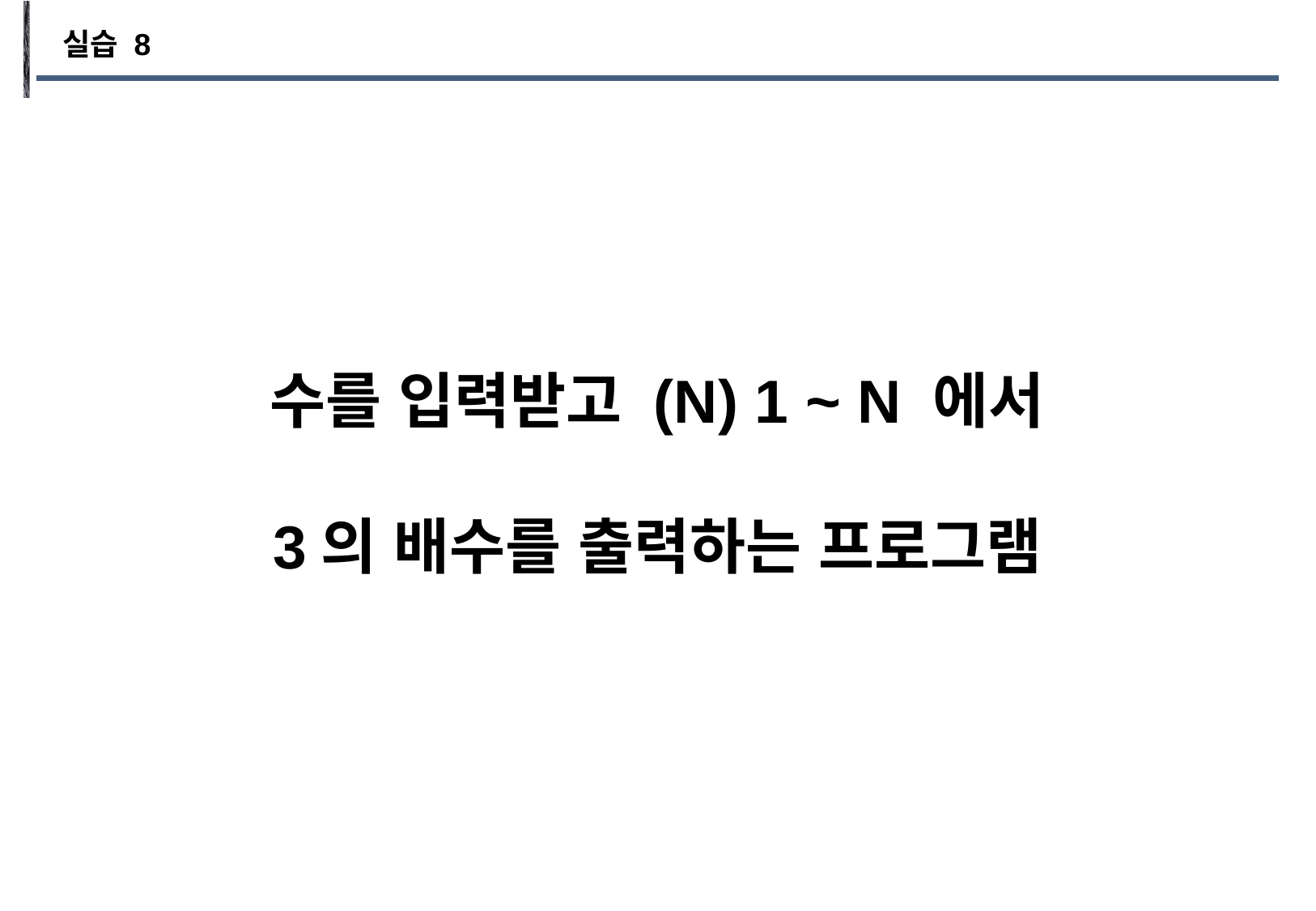

실습 8

수를 입력받고 (N) 1 ~ N 에서

3의 배수를 출력하는 프로그램